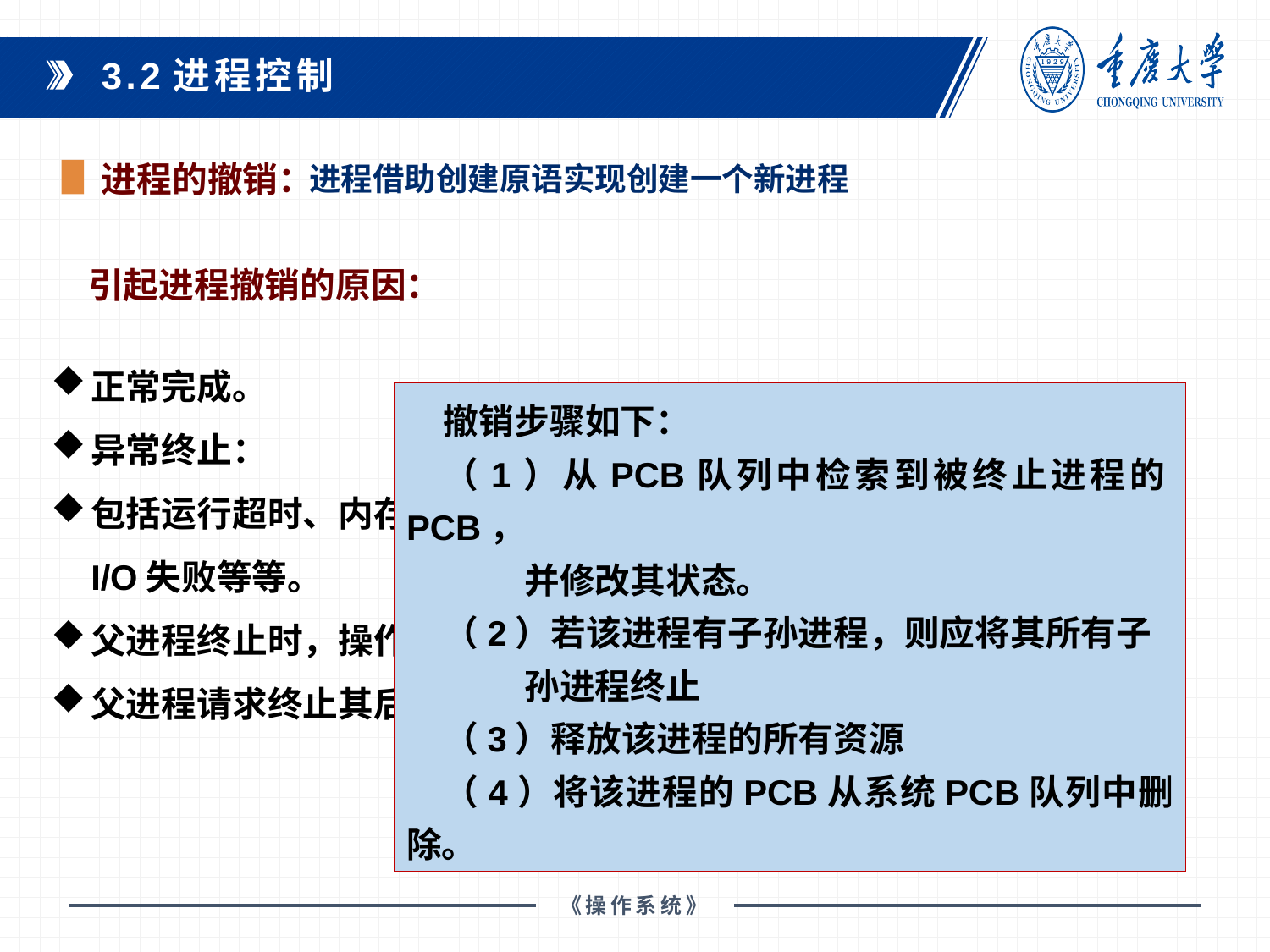

3.2进程控制

进程借助创建原语实现创建一个新进程
进程的撤销：

引起进程撤销的原因：

正常完成。
异常终止：
包括运行超时、内存不足、地址越界、算术运算错误、I/O失败等等。
父进程终止时，操作系统中止其所有后代进程。
父进程请求终止其后代进程。
撤销步骤如下：
（1）从PCB队列中检索到被终止进程的PCB，
         并修改其状态。
（2）若该进程有子孙进程，则应将其所有子
         孙进程终止
（3）释放该进程的所有资源
（4）将该进程的PCB从系统PCB队列中删除。